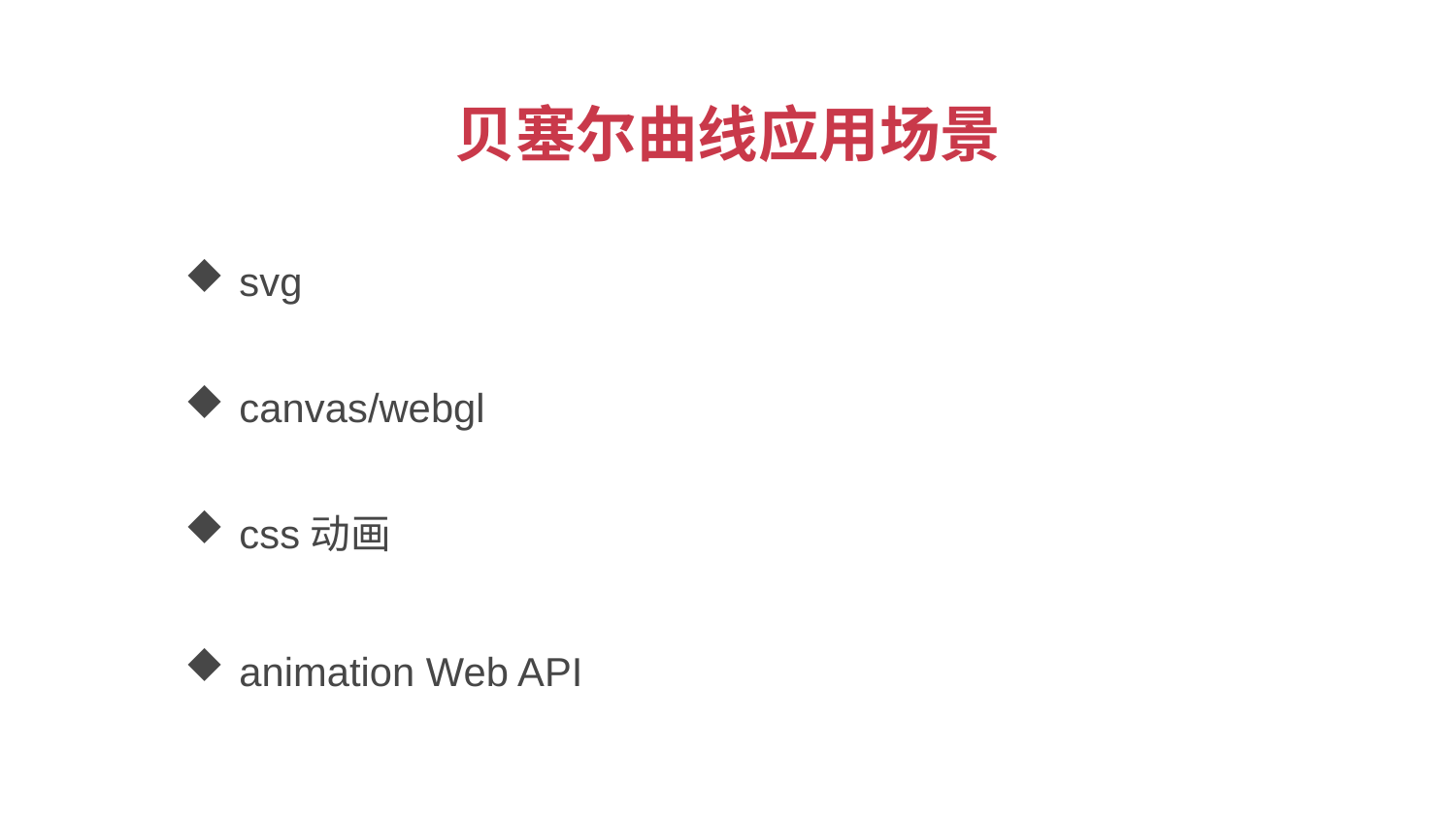

贝塞尔曲线应用场景
svg
canvas/webgl
css动画
animation Web API